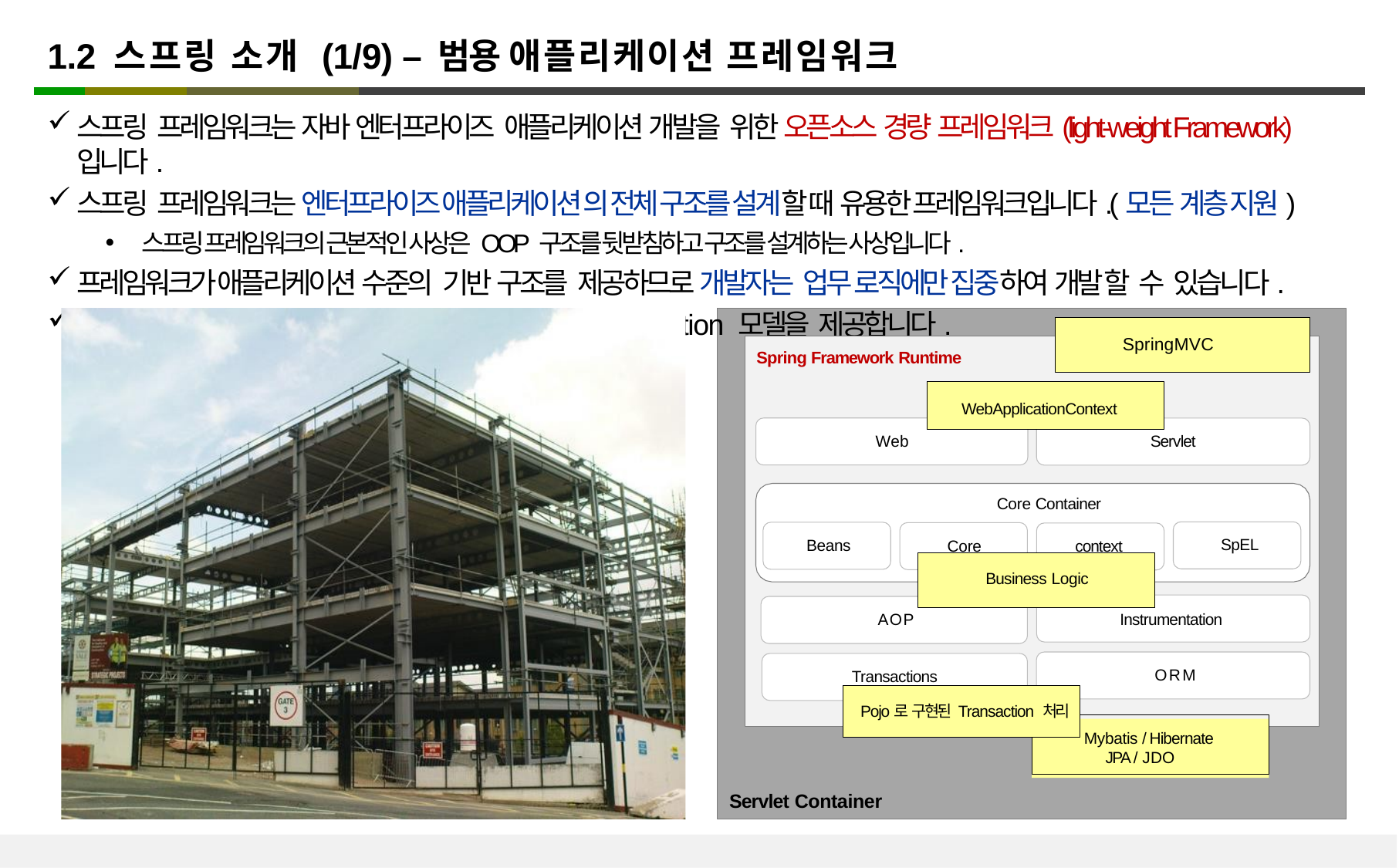

# 1.2 스프링 소개 (1/9) – 범용 애플리케이션 프레임워크
스프링 프레임워크는 자바 엔터프라이즈  애플리케이션 개발을  위한 오픈소스 경량 프레임워크(light-weight Framework)입니다.
스프링 프레임워크는 엔터프라이즈 애플리케이션 의 전체 구조를 설계할 때  유용한 프레임워크입니다.(모든 계층 지원)
스프링 프레임워크의 근본적인 사상은 OOP 구조를 뒷받침하고 구조를 설계하는 사상입니다.
프레임워크가 애플리케이션 수준의  기반 구조를  제공하므로 개발자는  업무 로직에만 집중하여 개발할  수 있습니다.
스프링 프레임워크는 공통 프로그래밍 모델과  Configuration 모델을 제공합니다.

SpringMVC

Spring Framework Runtime

WebApplicationContext

Web
Servlet

Core Container

SpEL
Beans
Core	context

Business Logic

AOP
Instrumentation

ORM
Transactions
Pojo로 구현된 Transaction 처리

       Mybatis / Hibernate  JPA / JDO
Servlet Container